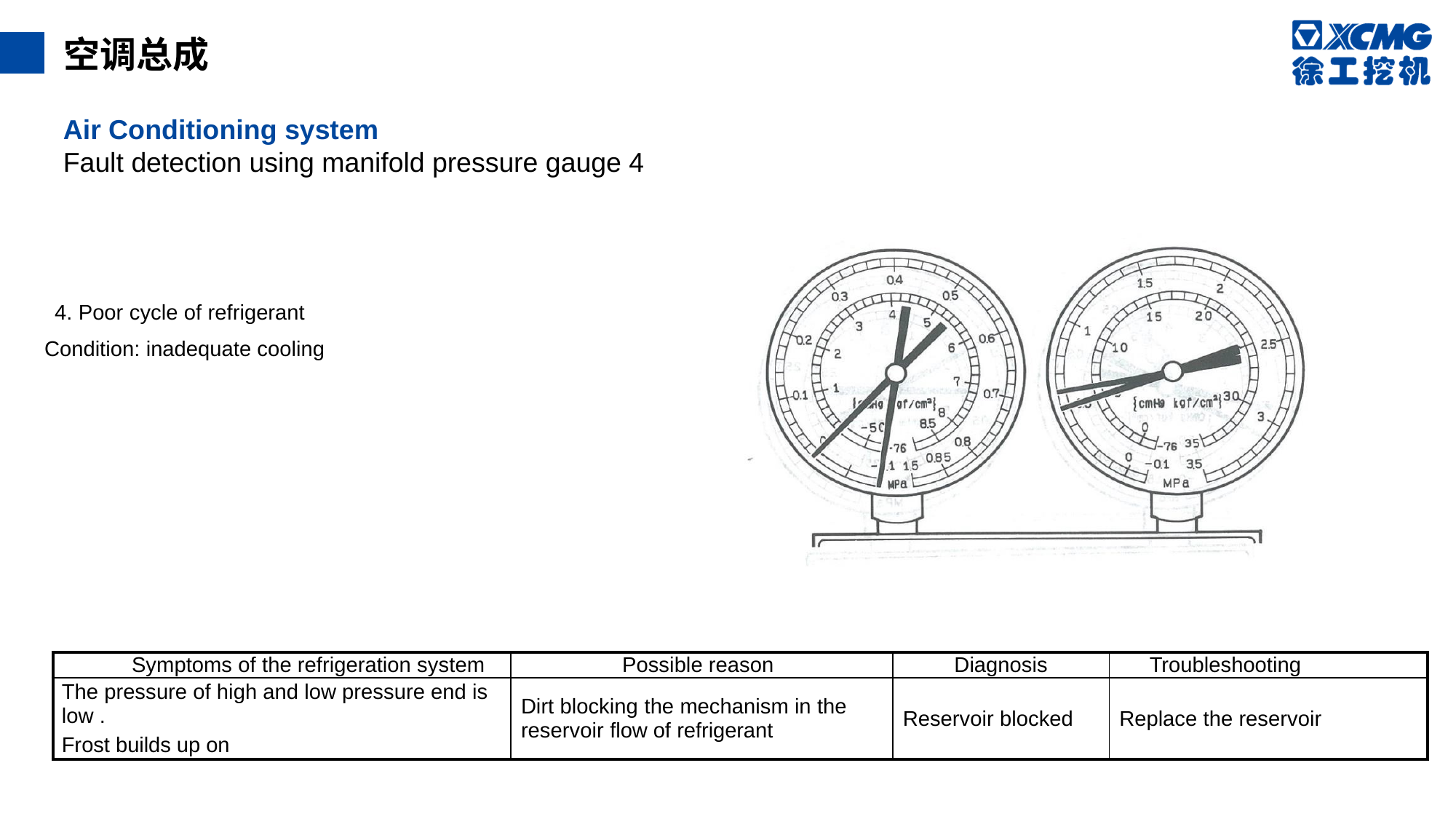

空调总成

Air Conditioning system
Fault detection using manifold pressure gauge 4

4. Poor cycle of refrigerant
Condition: inadequate cooling
| Symptoms of the refrigeration system | Possible reason | Diagnosis | Troubleshooting |
| --- | --- | --- | --- |
| The pressure of high and low pressure end is low . Frost builds up on | Dirt blocking the mechanism in the reservoir flow of refrigerant | Reservoir blocked | Replace the reservoir |